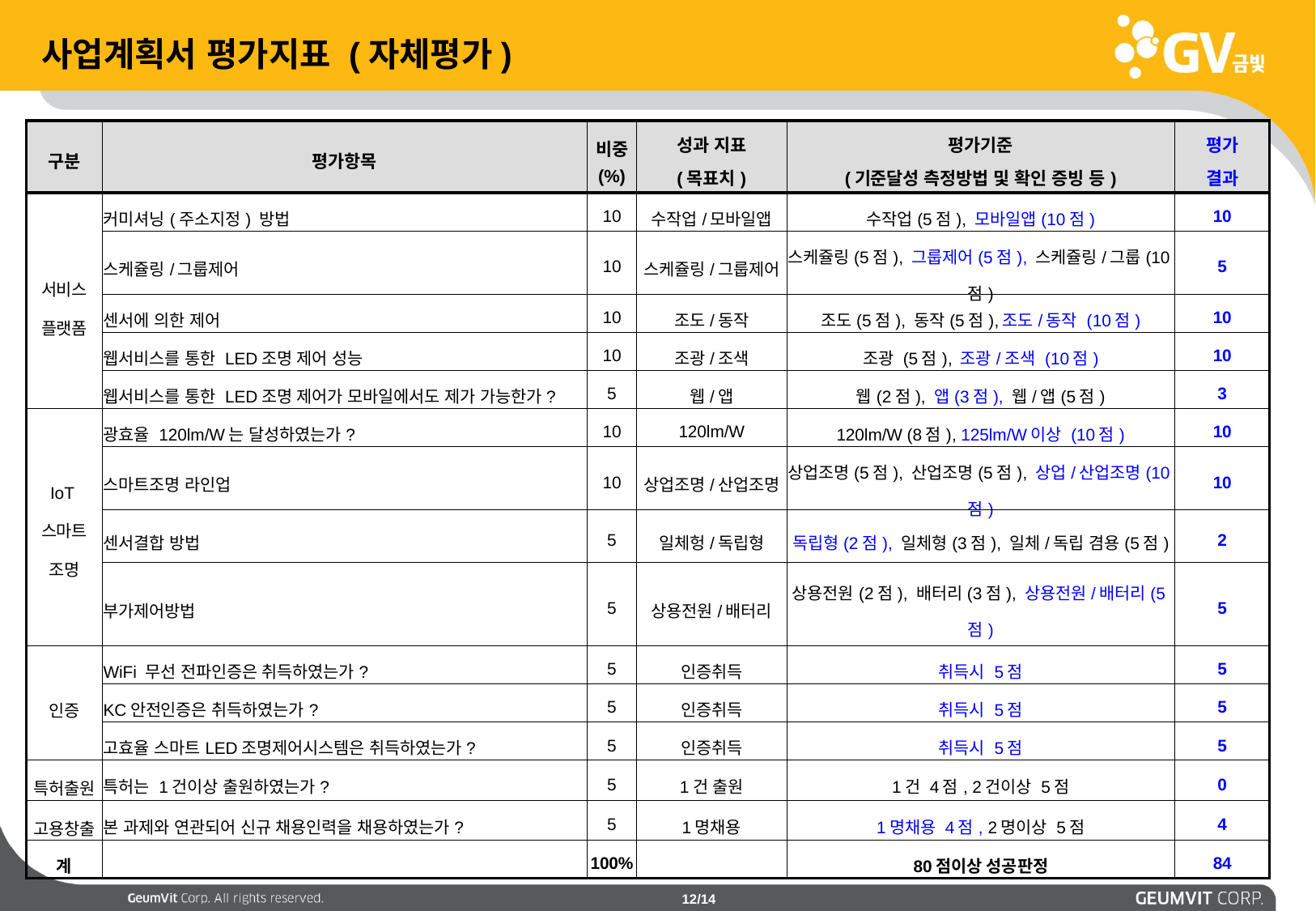

사업계획서 평가지표 (자체평가)
| 구분 | 평가항목 | 비중 (%) | 성과 지표 (목표치) | 평가기준 (기준달성 측정방법 및 확인 증빙 등) | 평가 결과 |
| --- | --- | --- | --- | --- | --- |
| 서비스 플랫폼 | 커미셔닝(주소지정) 방법 | 10 | 수작업/모바일앱 | 수작업(5점), 모바일앱(10점) | 10 |
|  | 스케쥴링/그룹제어 | 10 | 스케쥴링/그룹제어 | 스케쥴링(5점), 그룹제어(5점), 스케쥴링/그룹(10점) | 5 |
|  | 센서에 의한 제어 | 10 | 조도/동작 | 조도(5점), 동작(5점),조도/동작 (10점) | 10 |
|  | 웹서비스를 통한 LED조명 제어 성능 | 10 | 조광/조색 | 조광 (5점), 조광/조색 (10점) | 10 |
|  | 웹서비스를 통한 LED조명 제어가 모바일에서도 제가 가능한가? | 5 | 웹/앱 | 웹(2점), 앱(3점), 웹/앱(5점) | 3 |
| IoT 스마트 조명 | 광효율 120lm/W는 달성하였는가? | 10 | 120lm/W | 120lm/W (8점), 125lm/W이상 (10점) | 10 |
|  | 스마트조명 라인업 | 10 | 상업조명/산업조명 | 상업조명(5점), 산업조명(5점), 상업/산업조명(10점) | 10 |
|  | 센서결합 방법 | 5 | 일체헝/독립형 | 독립형(2점), 일체형(3점), 일체/독립 겸용(5점) | 2 |
|  | 부가제어방법 | 5 | 상용전원/배터리 | 상용전원(2점), 배터리(3점), 상용전원/배터리(5점) | 5 |
| 인증 | WiFi 무선 전파인증은 취득하였는가? | 5 | 인증취득 | 취득시 5점 | 5 |
|  | KC안전인증은 취득하였는가? | 5 | 인증취득 | 취득시 5점 | 5 |
|  | 고효율 스마트LED조명제어시스템은 취득하였는가? | 5 | 인증취득 | 취득시 5점 | 5 |
| 특허출원 | 특허는 1건이상 출원하였는가? | 5 | 1건 출원 | 1건 4점, 2건이상 5점 | 0 |
| 고용창출 | 본 과제와 연관되어 신규 채용인력을 채용하였는가? | 5 | 1명채용 | 1명채용 4점, 2명이상 5점 | 4 |
| 계 |  | 100% |  | 80점이상 성공판정 | 84 |